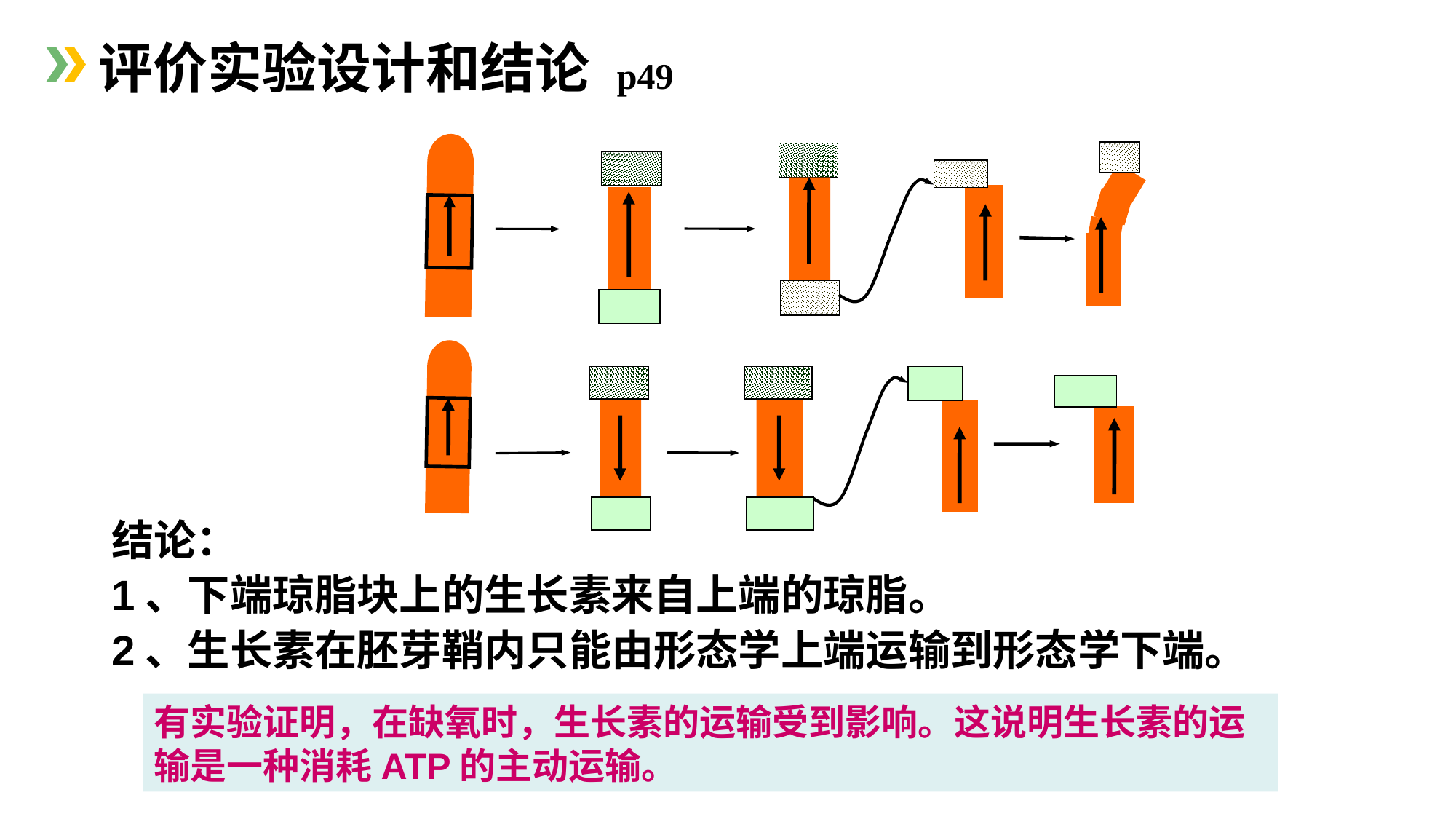

评价实验设计和结论
p49

结论：
1、下端琼脂块上的生长素来自上端的琼脂。
2、生长素在胚芽鞘内只能由形态学上端运输到形态学下端。
有实验证明，在缺氧时，生长素的运输受到影响。这说明生长素的运输是一种消耗ATP的主动运输。